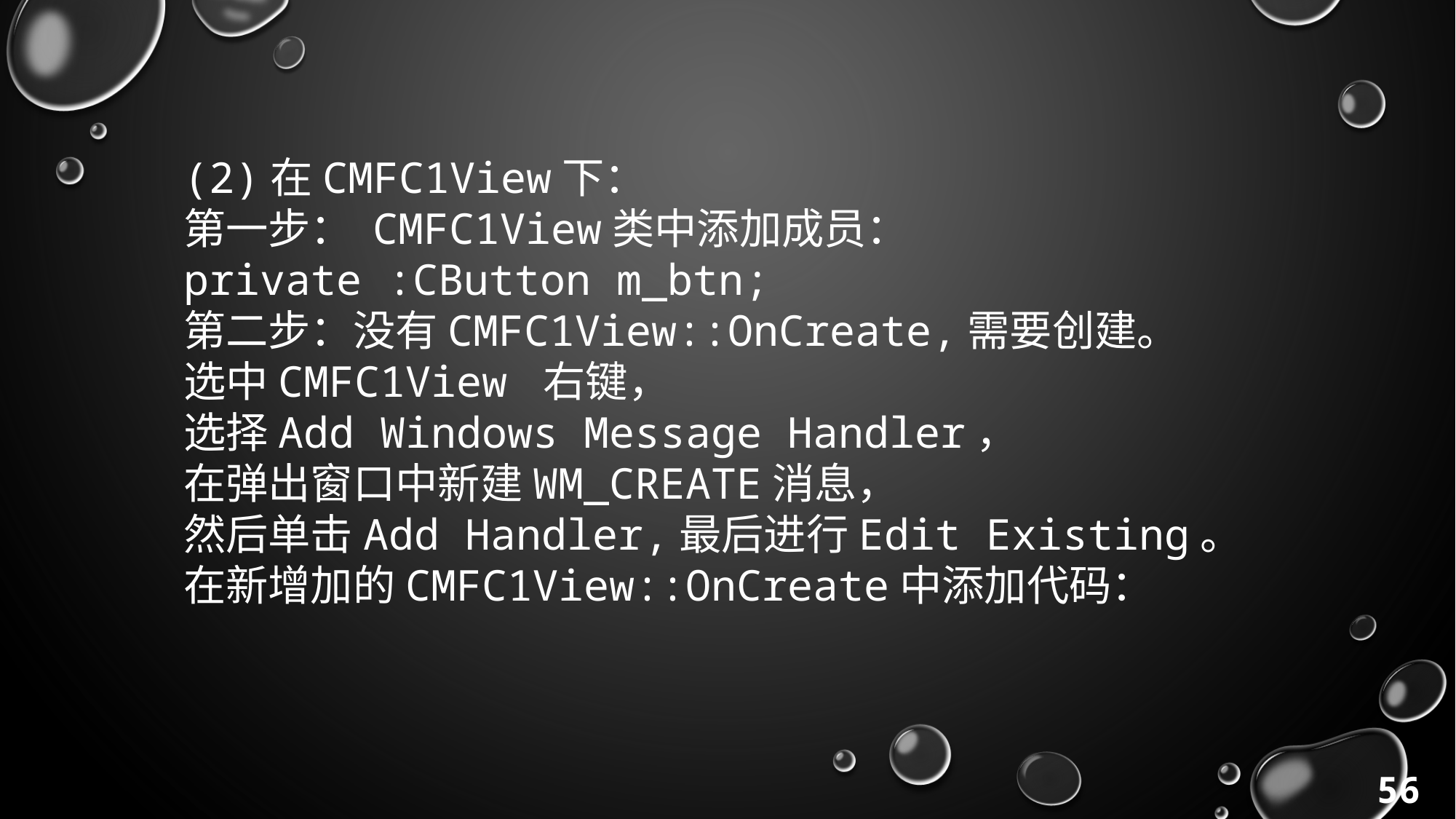

(2)在CMFC1View下：
第一步： CMFC1View类中添加成员：
private :CButton m_btn;
第二步：没有CMFC1View::OnCreate,需要创建。
选中CMFC1View 右键，
选择Add Windows Message Handler，
在弹出窗口中新建WM_CREATE消息，
然后单击Add Handler,最后进行Edit Existing。
在新增加的CMFC1View::OnCreate中添加代码：
56